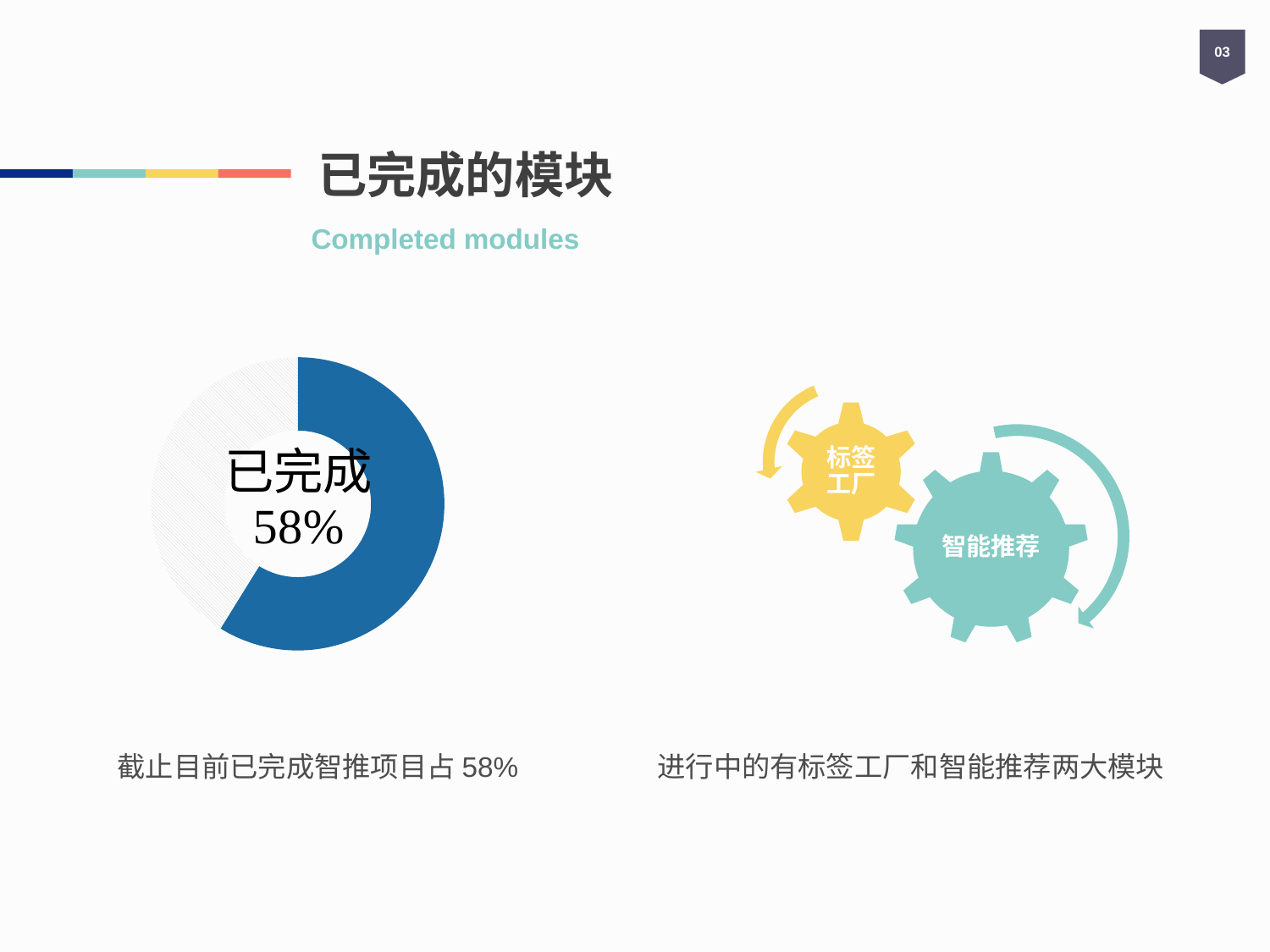

03
# 已完成的模块

Completed modules
智能推荐
标签工厂

### Chart

| Category | Column1 |
|---|---|
|  | 60.0 |
|  | 42.0 |
截止目前已完成智推项目占58%
进行中的有标签工厂和智能推荐两大模块